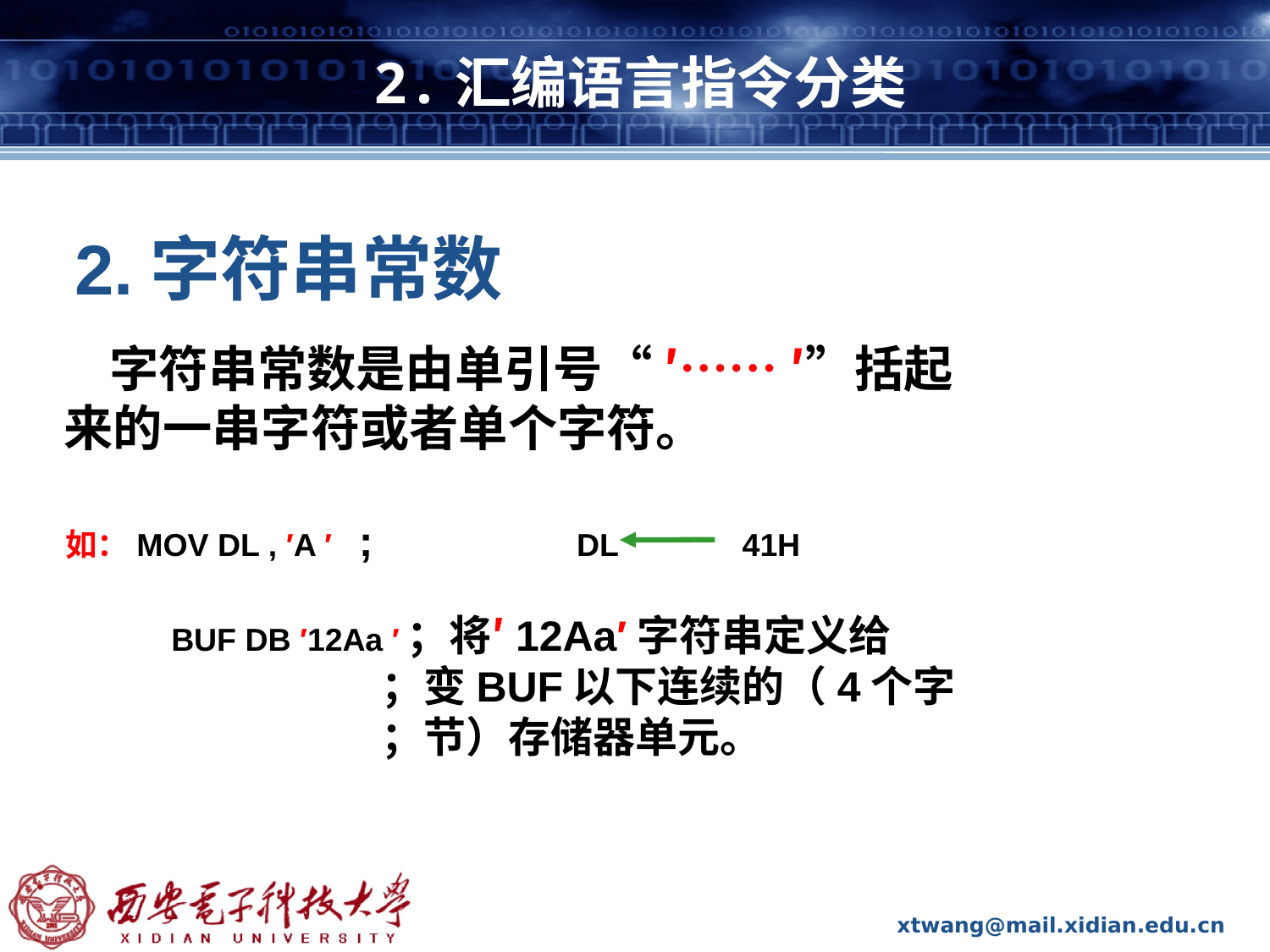

# 2.汇编语言指令分类
2.字符串常数
   字符串常数是由单引号“ ′…… ′”括起
来的一串字符或者单个字符。
如：MOV DL , ′A ′   ;                       DL              41H

BUF DB ′12Aa ′；将′12Aa′字符串定义给
                     ；变BUF以下连续的（4个字
                     ；节）存储器单元。